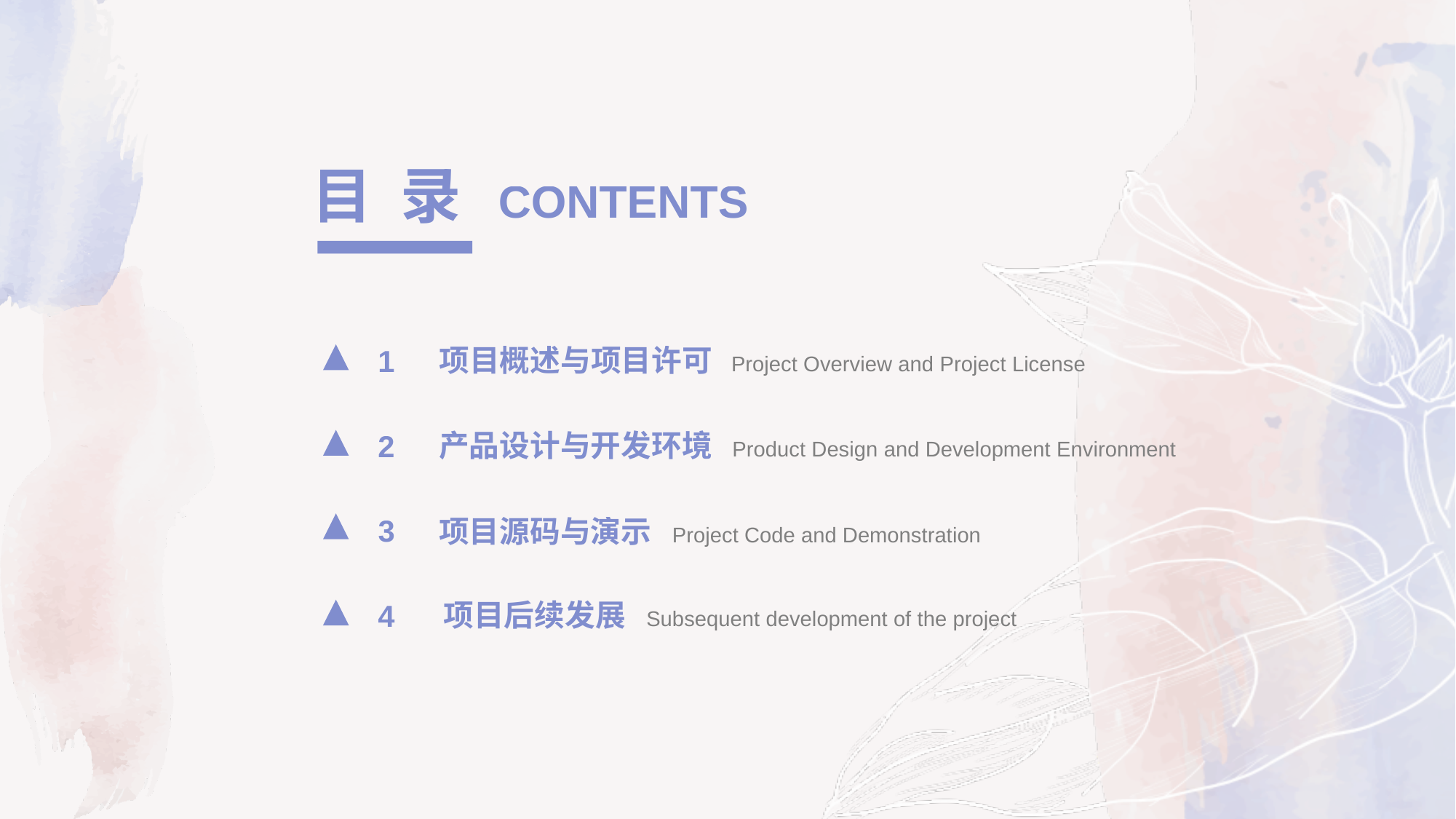

目  录  CONTENTS

项目概述与项目许可  Project Overview and Project License
1

产品设计与开发环境  Product Design and Development Environment

2

项目源码与演示  Project Code and Demonstration
3

 项目后续发展   Subsequent development of the project
4